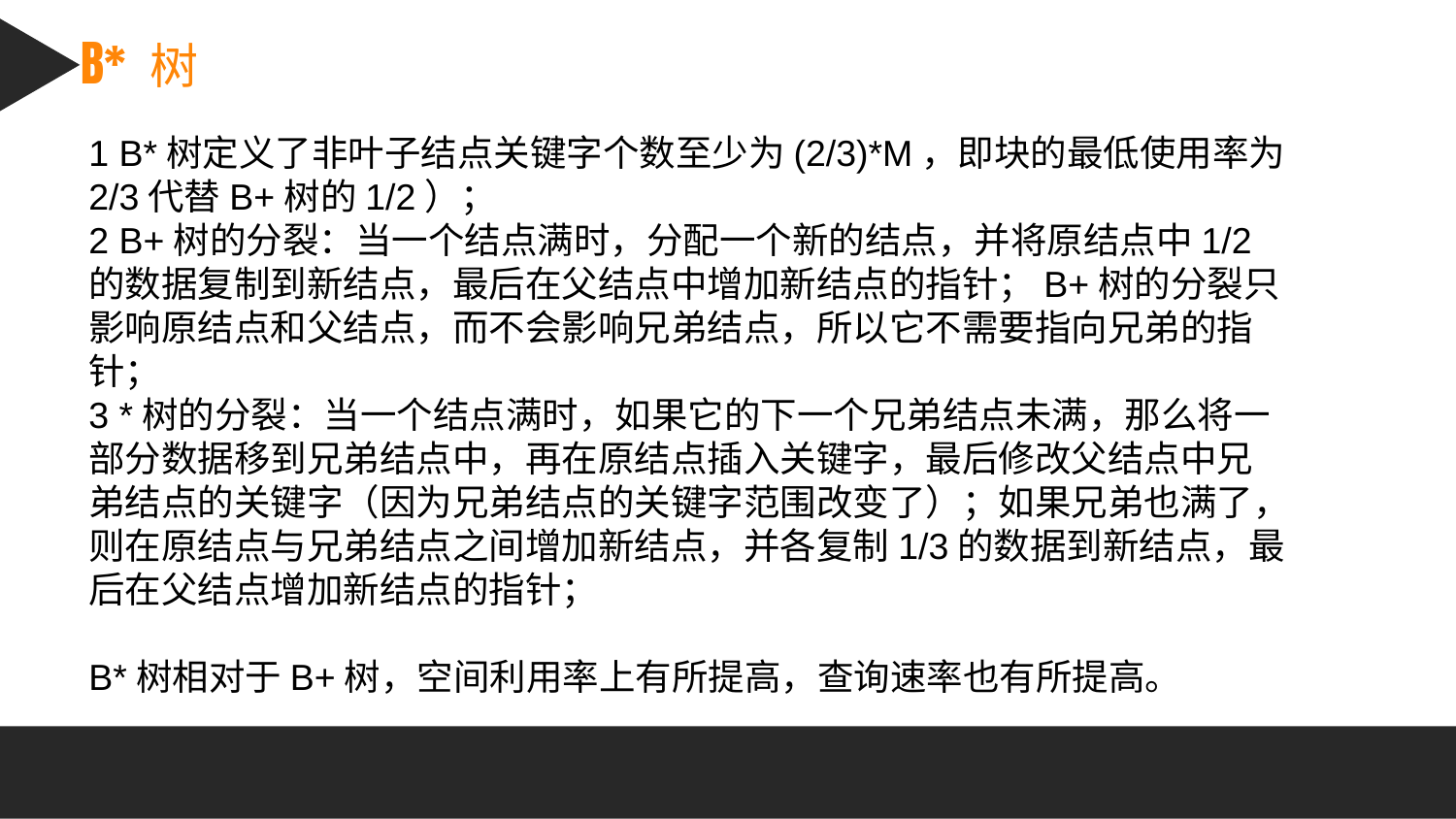

B* 树
1 B*树定义了非叶子结点关键字个数至少为(2/3)*M，即块的最低使用率为2/3代替B+树的1/2）；
2 B+树的分裂：当一个结点满时，分配一个新的结点，并将原结点中1/2的数据复制到新结点，最后在父结点中增加新结点的指针；B+树的分裂只影响原结点和父结点，而不会影响兄弟结点，所以它不需要指向兄弟的指针；
3 *树的分裂：当一个结点满时，如果它的下一个兄弟结点未满，那么将一部分数据移到兄弟结点中，再在原结点插入关键字，最后修改父结点中兄弟结点的关键字（因为兄弟结点的关键字范围改变了）；如果兄弟也满了，则在原结点与兄弟结点之间增加新结点，并各复制1/3的数据到新结点，最后在父结点增加新结点的指针；

B*树相对于B+树，空间利用率上有所提高，查询速率也有所提高。